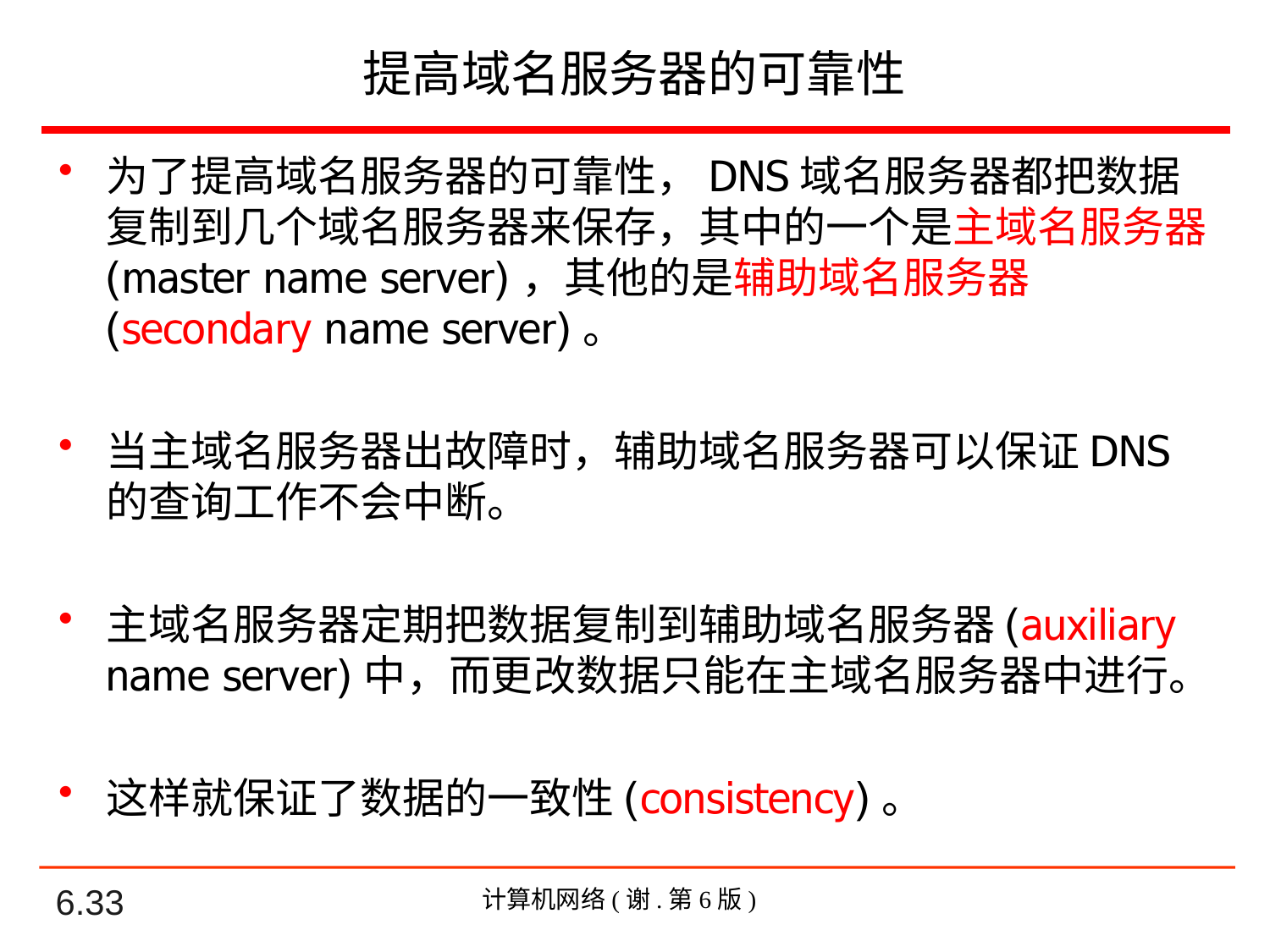

# 提高域名服务器的可靠性
为了提高域名服务器的可靠性，DNS域名服务器都把数据复制到几个域名服务器来保存，其中的一个是主域名服务器(master name server)，其他的是辅助域名服务器 (secondary name server)。

当主域名服务器出故障时，辅助域名服务器可以保证DNS的查询工作不会中断。

主域名服务器定期把数据复制到辅助域名服务器(auxiliary name server)中，而更改数据只能在主域名服务器中进行。

这样就保证了数据的一致性(consistency)。